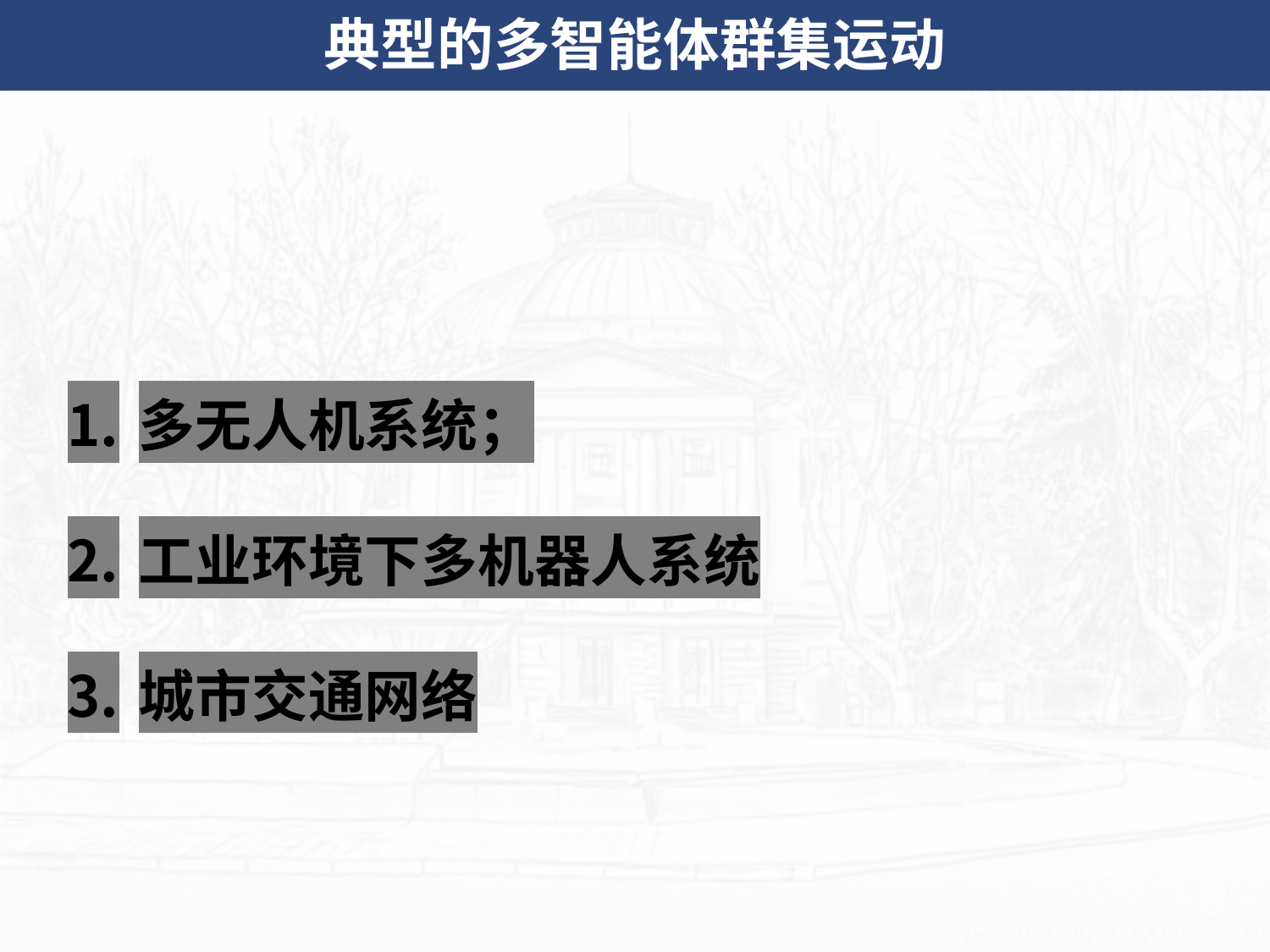

典型的多智能体群集运动
多无人机系统；
工业环境下多机器人系统
城市交通网络